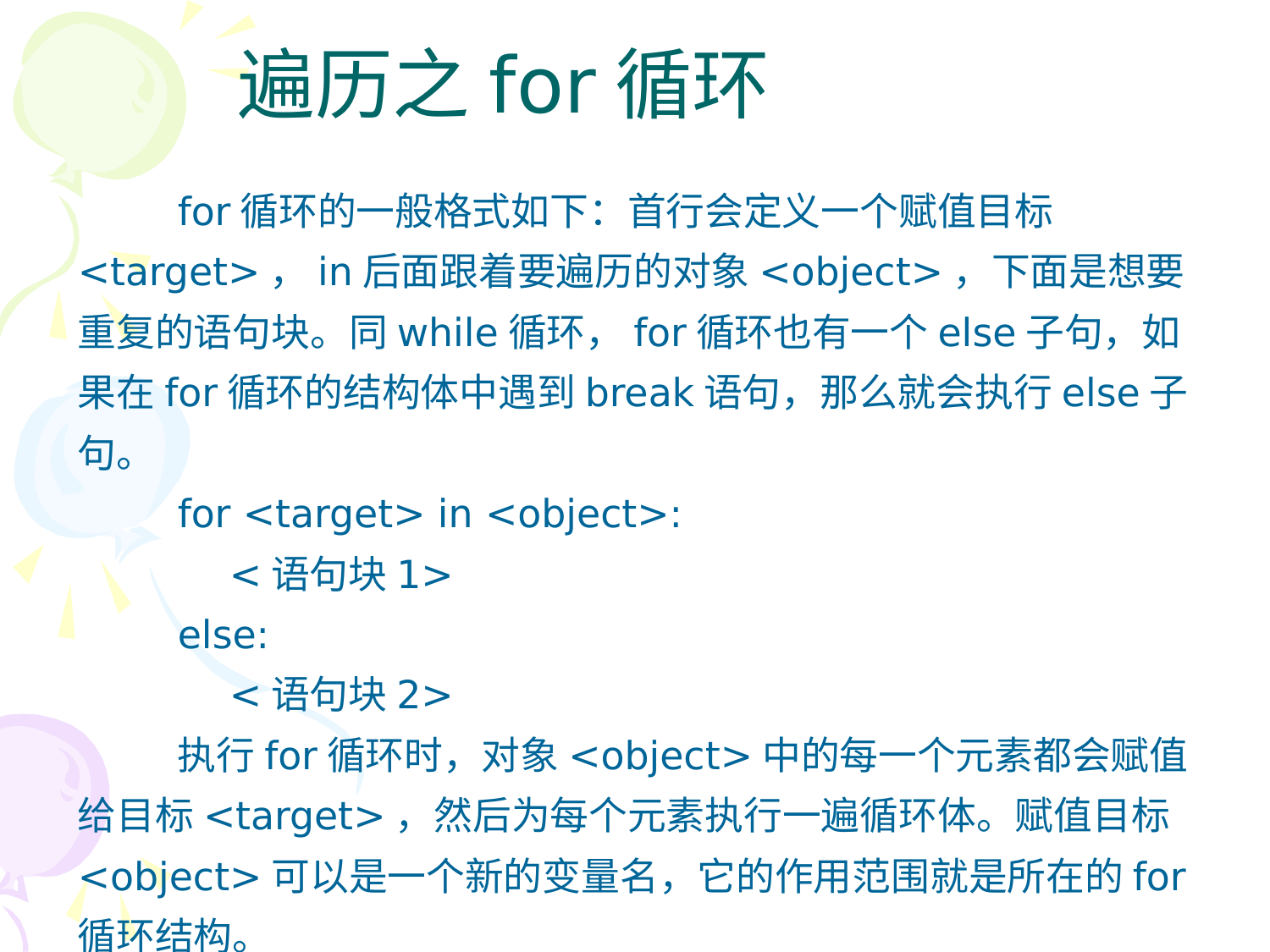

# 遍历之for循环
for循环的一般格式如下：首行会定义一个赋值目标<target>，in后面跟着要遍历的对象<object>，下面是想要重复的语句块。同while循环，for循环也有一个else子句，如果在for循环的结构体中遇到break语句，那么就会执行else子句。
for <target> in <object>:
	  <语句块1>
else:
	  <语句块2>
执行for循环时，对象<object>中的每一个元素都会赋值给目标<target>，然后为每个元素执行一遍循环体。赋值目标<object>可以是一个新的变量名，它的作用范围就是所在的for循环结构。